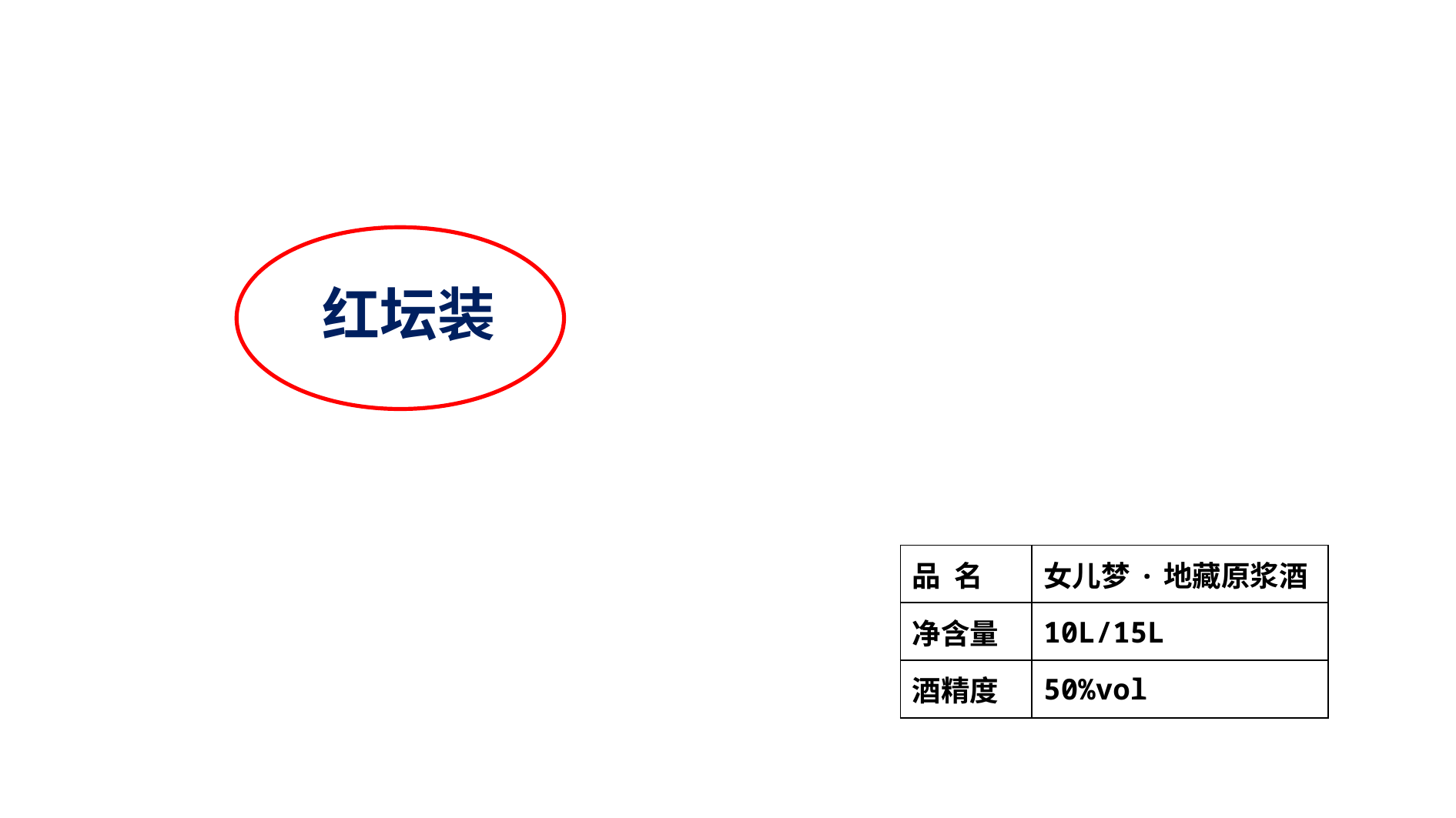

红坛装
| 品 名 | 女儿梦·地藏原浆酒 |
| --- | --- |
| 净含量 | 10L/15L |
| 酒精度 | 50%vol |